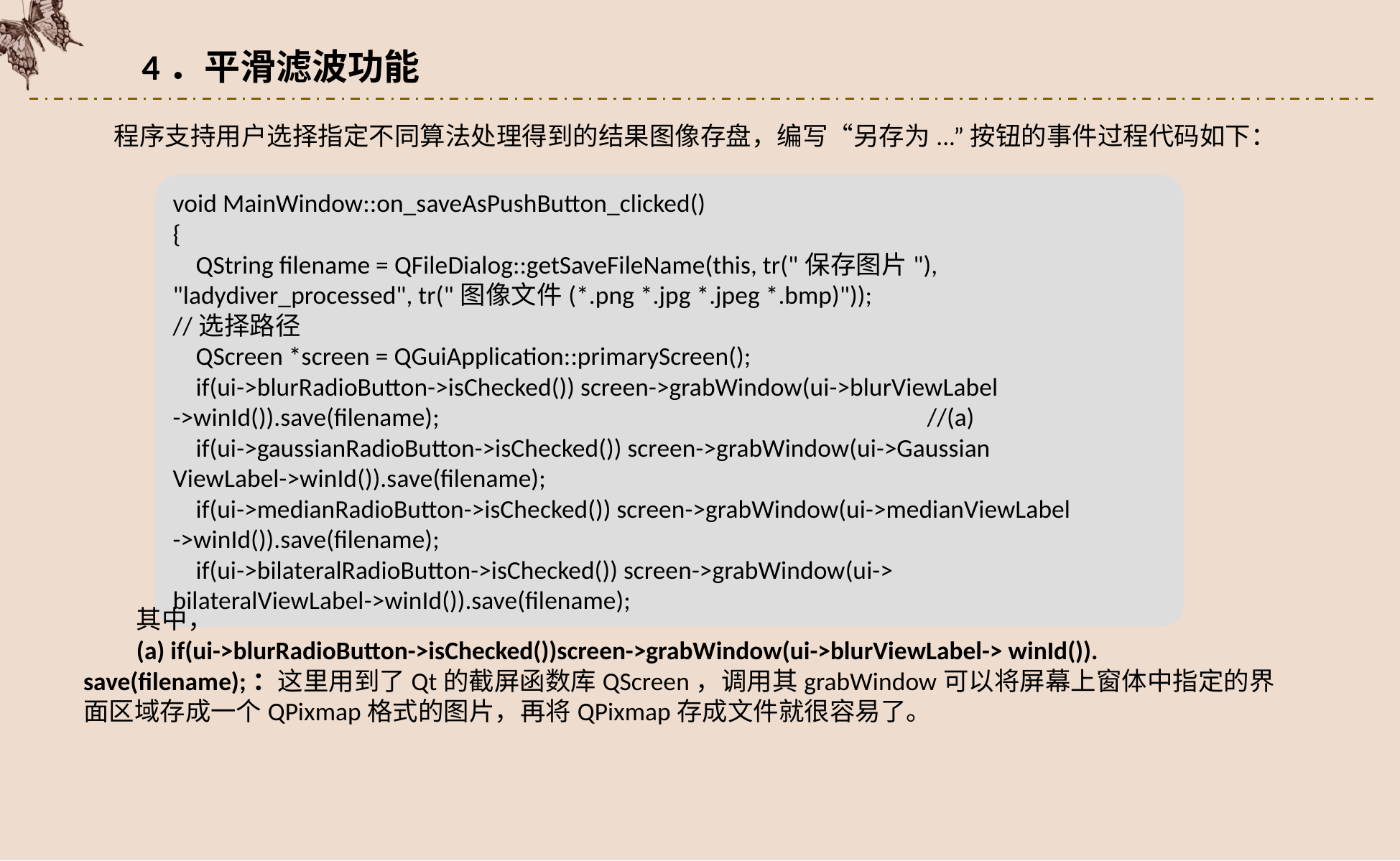

4．平滑滤波功能
程序支持用户选择指定不同算法处理得到的结果图像存盘，编写“另存为...”按钮的事件过程代码如下：
void MainWindow::on_saveAsPushButton_clicked()
{
    QString filename = QFileDialog::getSaveFileName(this, tr("保存图片"), "ladydiver_processed", tr("图像文件(*.png *.jpg *.jpeg *.bmp)"));			//选择路径
    QScreen *screen = QGuiApplication::primaryScreen();
    if(ui->blurRadioButton->isChecked()) screen->grabWindow(ui->blurViewLabel
->winId()).save(filename);					//(a)
    if(ui->gaussianRadioButton->isChecked()) screen->grabWindow(ui->Gaussian
ViewLabel->winId()).save(filename);
    if(ui->medianRadioButton->isChecked()) screen->grabWindow(ui->medianViewLabel
->winId()).save(filename);
    if(ui->bilateralRadioButton->isChecked()) screen->grabWindow(ui->
bilateralViewLabel->winId()).save(filename);
其中，
(a) if(ui->blurRadioButton->isChecked())screen->grabWindow(ui->blurViewLabel-> winId()). save(filename);：这里用到了Qt的截屏函数库QScreen，调用其grabWindow可以将屏幕上窗体中指定的界面区域存成一个QPixmap格式的图片，再将QPixmap存成文件就很容易了。